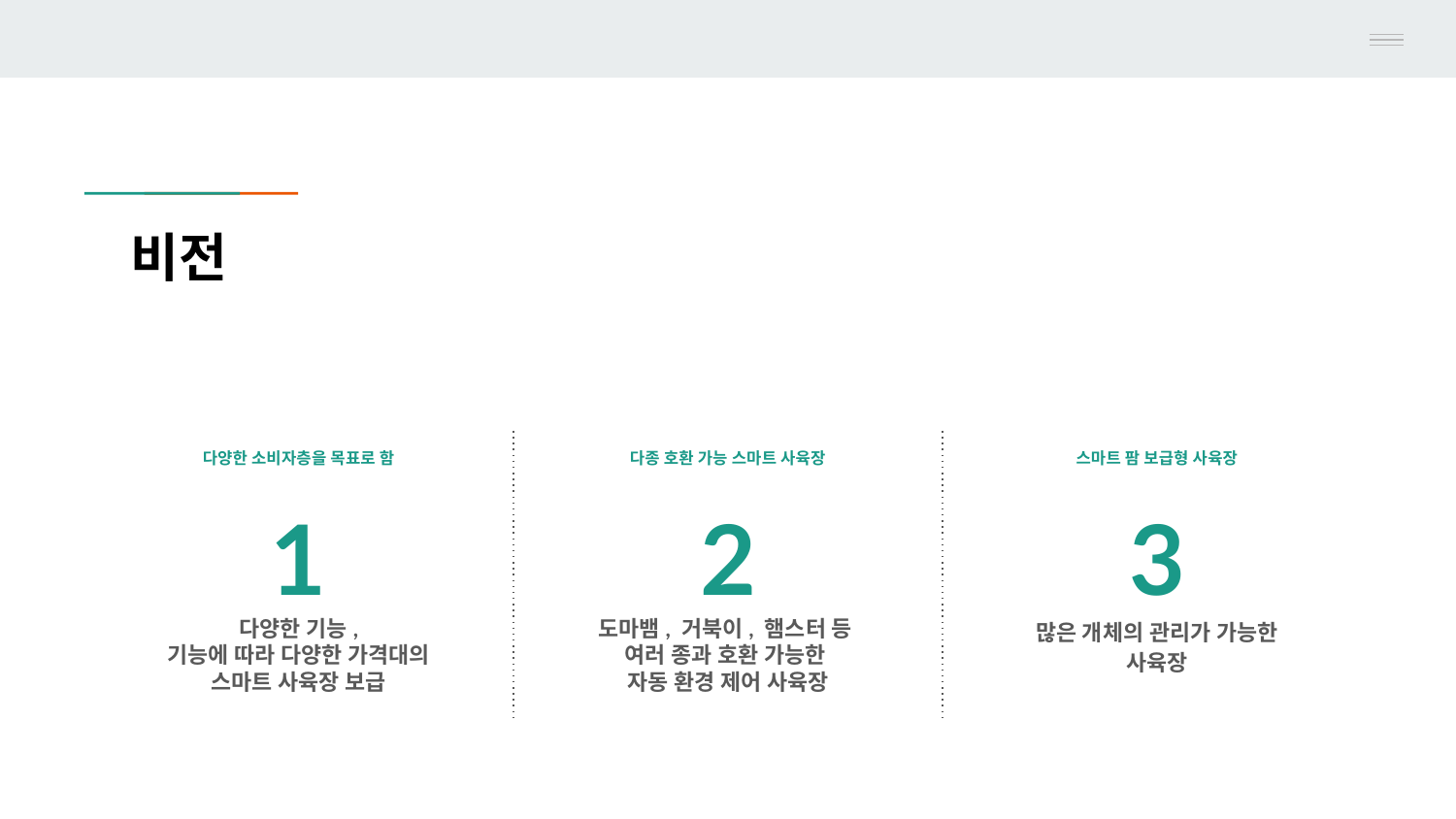

# 비전
다양한 소비자층을 목표로 함
다종 호환 가능 스마트 사육장

스마트 팜 보급형 사육장
1
2
3
다양한 기능,
기능에 따라 다양한 가격대의 스마트 사육장 보급
도마뱀, 거북이, 햄스터 등
여러 종과 호환 가능한
자동 환경 제어 사육장
많은 개체의 관리가 가능한 사육장